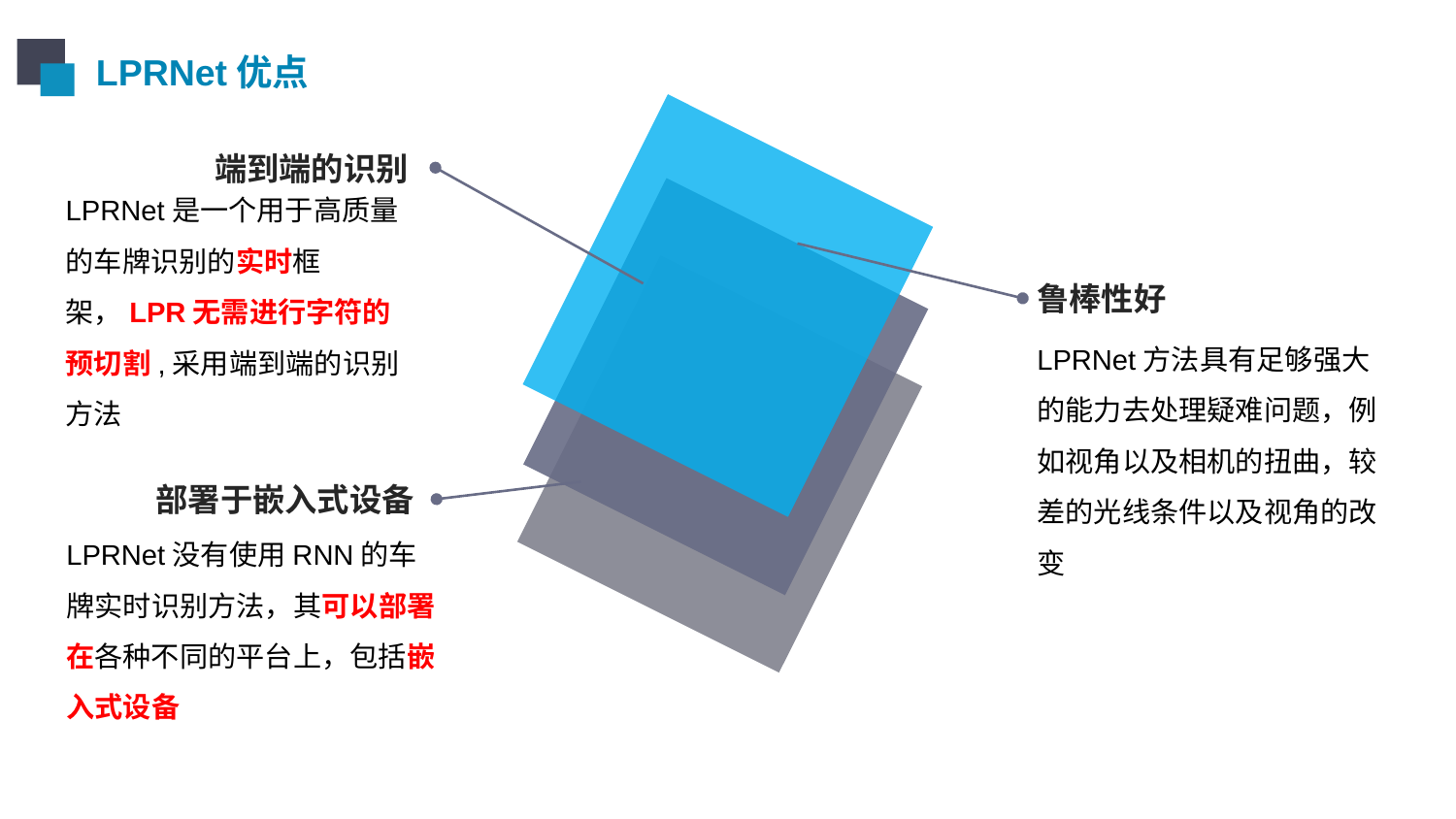

LPRNet优点
端到端的识别

LPRNet是一个用于高质量的车牌识别的实时框架，LPR无需进行字符的预切割,采用端到端的识别方法

鲁棒性好
LPRNet方法具有足够强大的能力去处理疑难问题，例如视角以及相机的扭曲，较差的光线条件以及视角的改变

部署于嵌入式设备
LPRNet没有使用RNN的车牌实时识别方法，其可以部署在各种不同的平台上，包括嵌入式设备